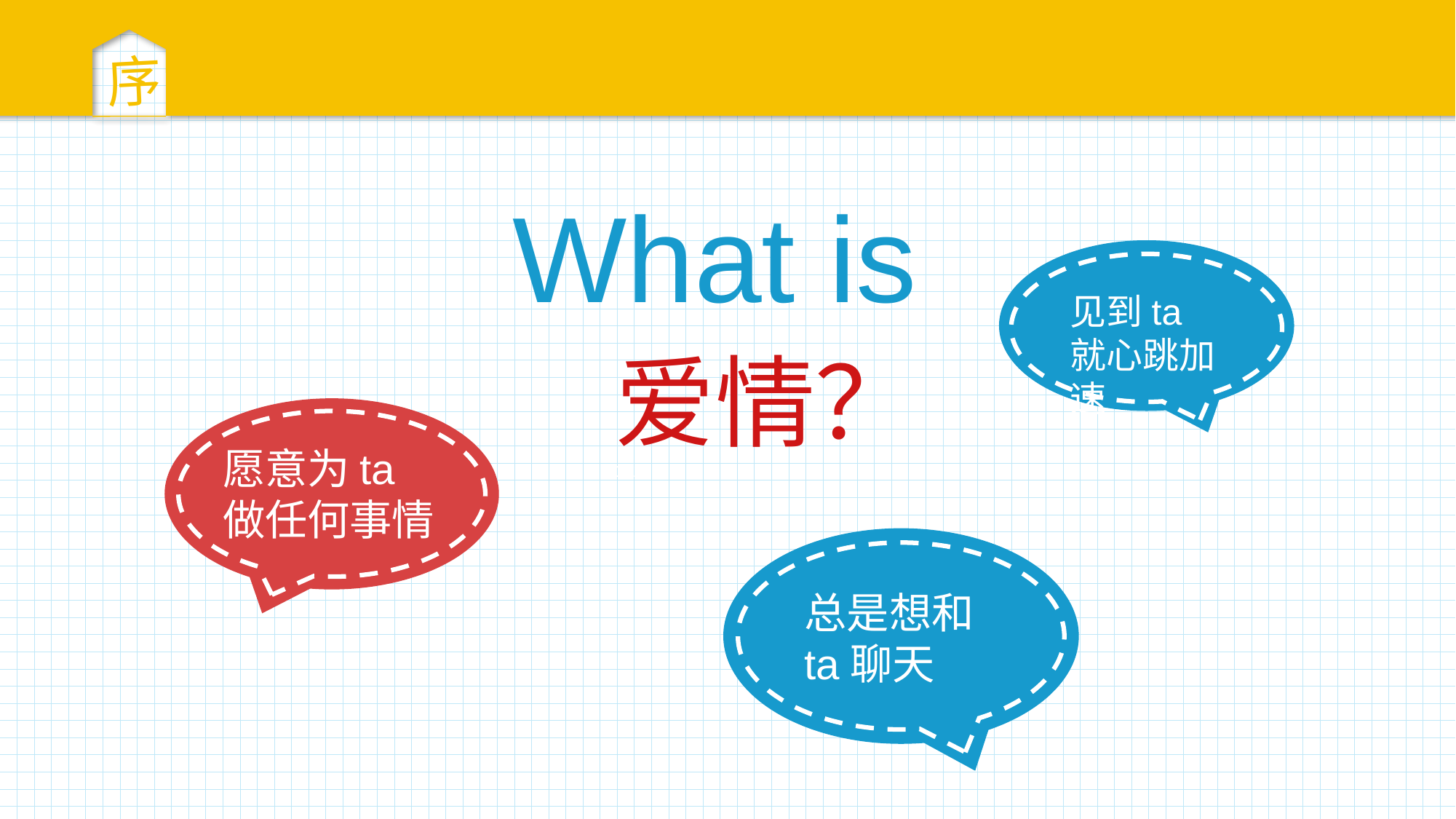

序
What is

见到ta就心跳加速
爱情？
1111

愿意为ta做任何事情

总是想和ta聊天